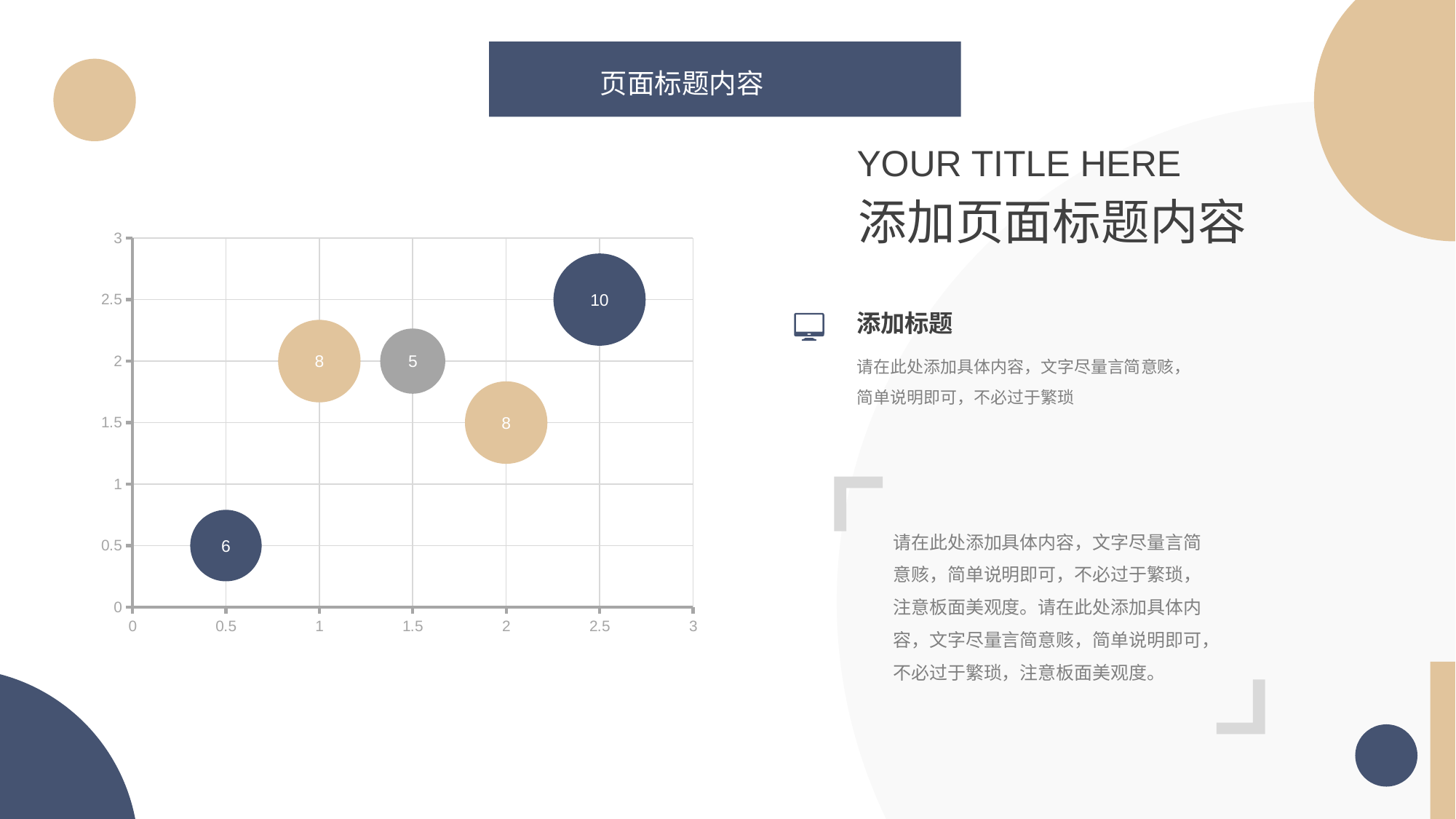

页面标题内容

YOUR TITLE HERE
添加页面标题内容

### Chart

| Category | Y-Values |
|---|---|
添加标题

请在此处添加具体内容，文字尽量言简意赅，简单说明即可，不必过于繁琐

请在此处添加具体内容，文字尽量言简意赅，简单说明即可，不必过于繁琐，注意板面美观度。请在此处添加具体内容，文字尽量言简意赅，简单说明即可，不必过于繁琐，注意板面美观度。